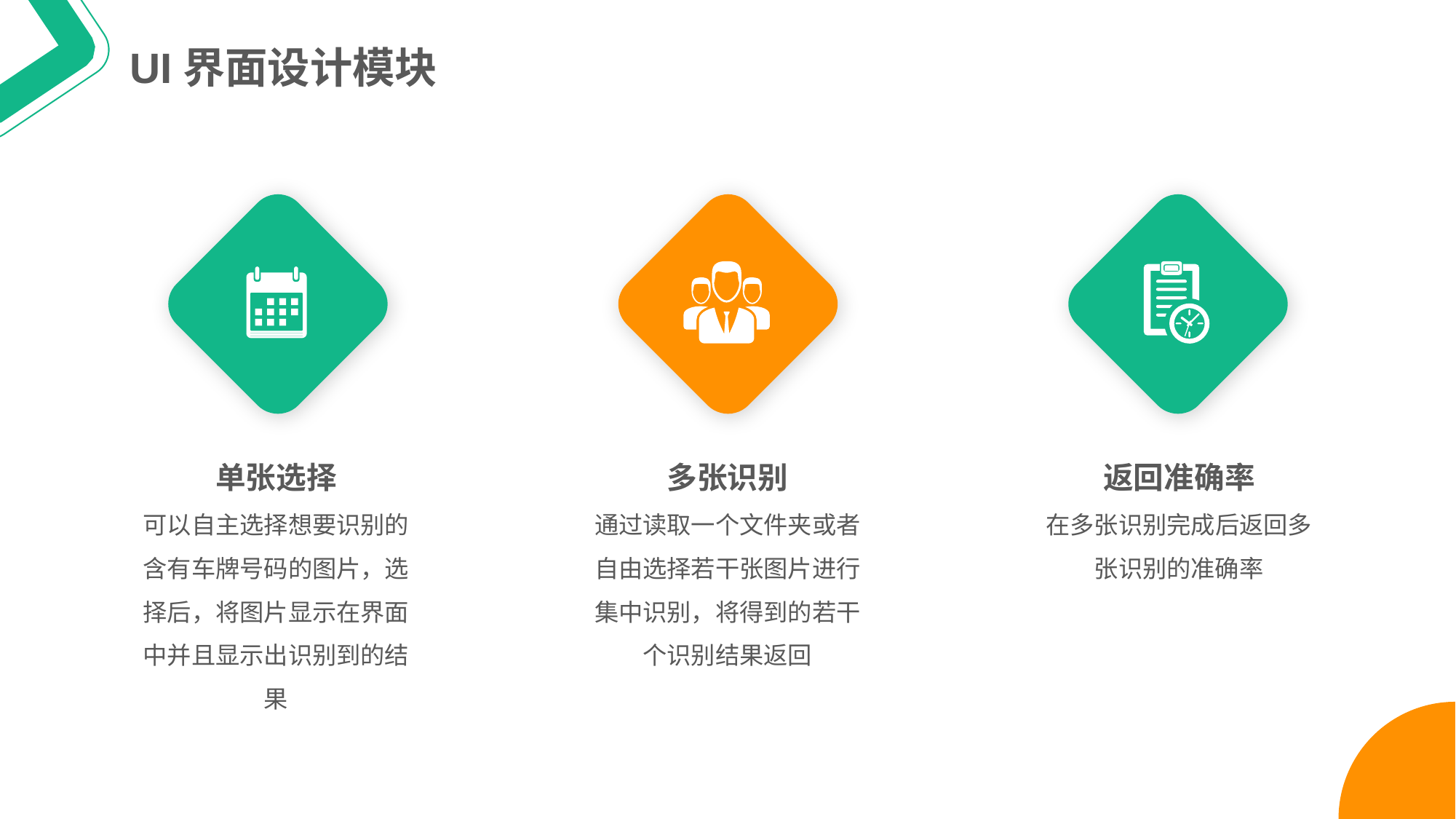

UI界面设计模块

单张选择
可以自主选择想要识别的含有车牌号码的图片，选择后，将图片显示在界面中并且显示出识别到的结果
多张识别
通过读取一个文件夹或者自由选择若干张图片进行集中识别，将得到的若干个识别结果返回
返回准确率
在多张识别完成后返回多张识别的准确率